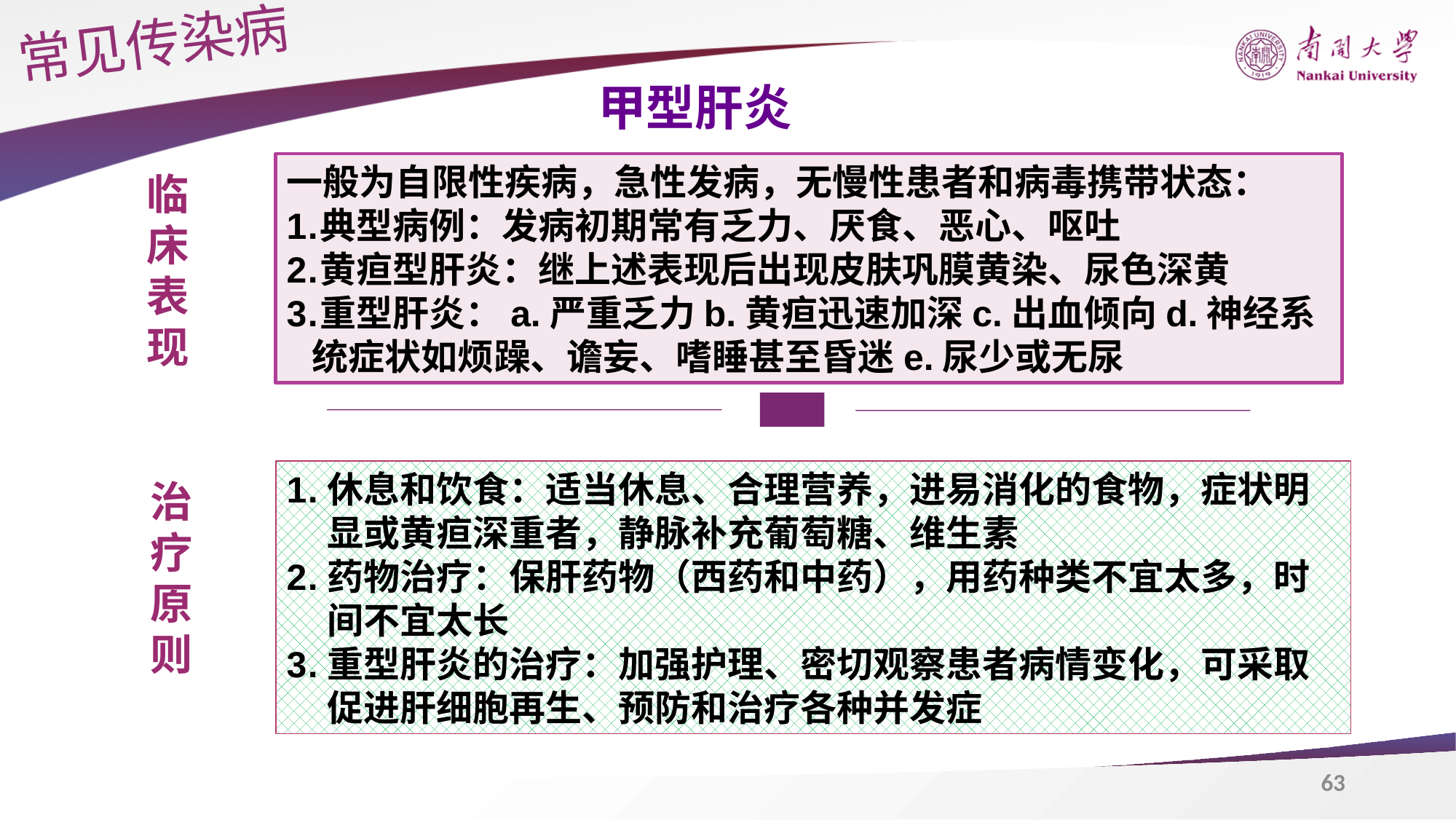

常见传染病
甲型肝炎
一般为自限性疾病，急性发病，无慢性患者和病毒携带状态：
典型病例：发病初期常有乏力、厌食、恶心、呕吐
黄疸型肝炎：继上述表现后出现皮肤巩膜黄染、尿色深黄
重型肝炎：a.严重乏力b.黄疸迅速加深c.出血倾向d.神经系统症状如烦躁、谵妄、嗜睡甚至昏迷e.尿少或无尿
临
床
表
现

休息和饮食：适当休息、合理营养，进易消化的食物，症状明显或黄疸深重者，静脉补充葡萄糖、维生素
药物治疗：保肝药物（西药和中药），用药种类不宜太多，时间不宜太长
重型肝炎的治疗：加强护理、密切观察患者病情变化，可采取促进肝细胞再生、预防和治疗各种并发症
治
疗
原
则
63